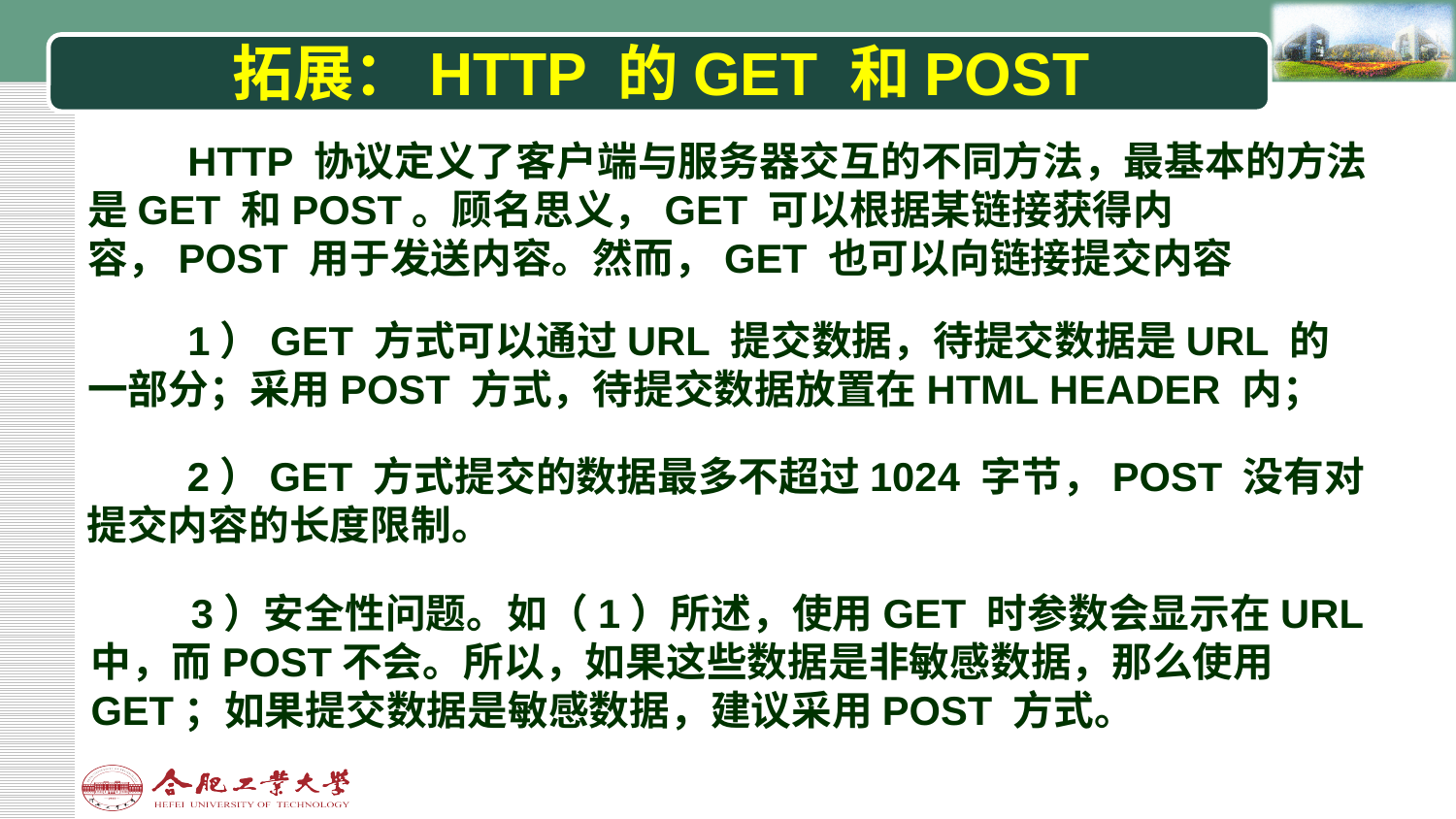

# 拓展：HTTP 的GET 和POST
HTTP 协议定义了客户端与服务器交互的不同方法，最基本的方法是GET 和POST。顾名思义，GET 可以根据某链接获得内容，POST 用于发送内容。然而，GET 也可以向链接提交内容
1）GET 方式可以通过URL 提交数据，待提交数据是URL 的一部分；采用POST 方式，待提交数据放置在HTML HEADER 内；
2）GET 方式提交的数据最多不超过1024 字节，POST 没有对提交内容的长度限制。
3）安全性问题。如（1）所述，使用GET 时参数会显示在URL 中，而POST不会。所以，如果这些数据是非敏感数据，那么使用GET；如果提交数据是敏感数据，建议采用POST 方式。